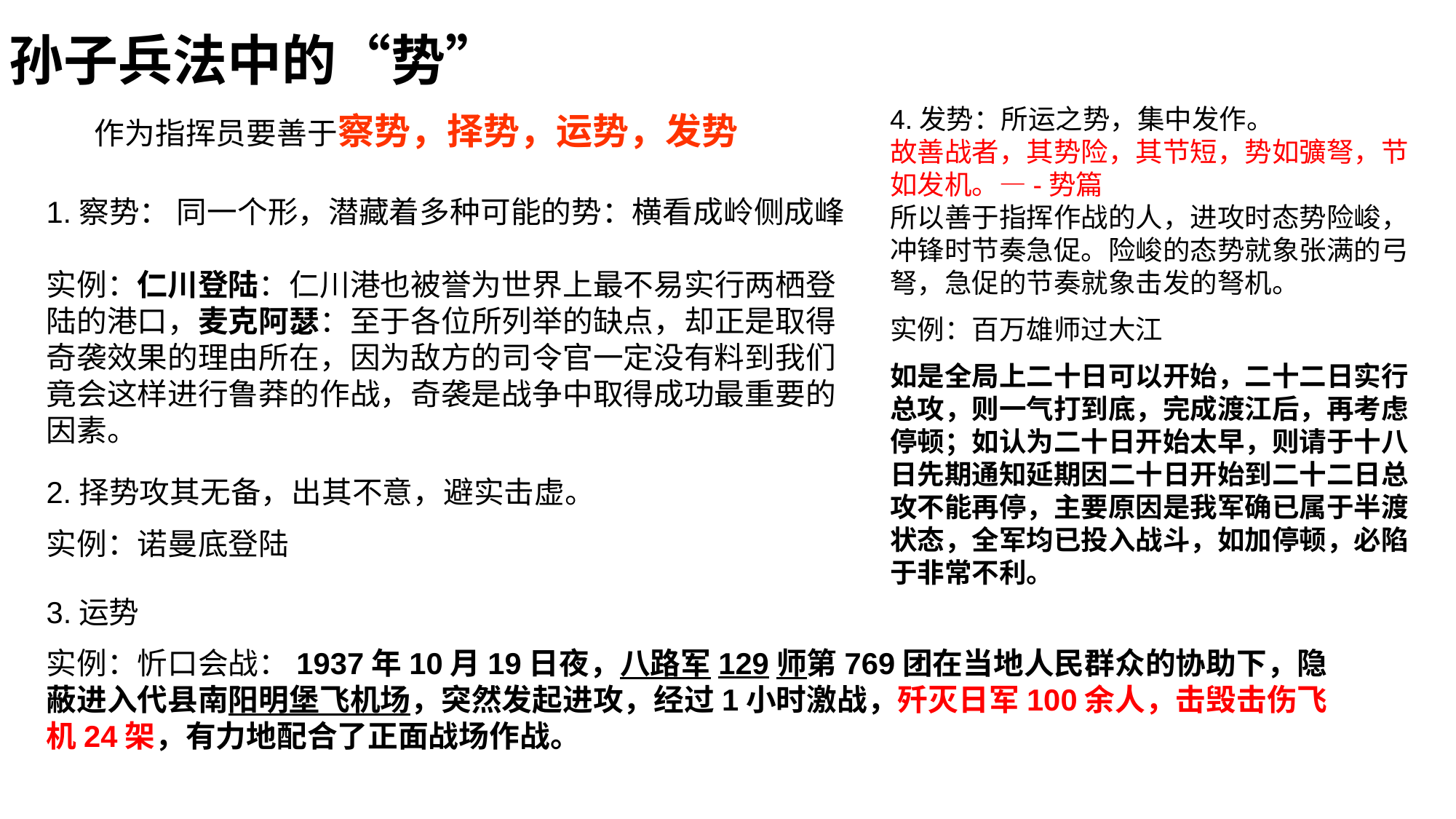

孙子兵法中的“势”
4.发势：所运之势，集中发作。
故善战者，其势险，其节短，势如彍弩，节如发机。—-势篇
所以善于指挥作战的人，进攻时态势险峻，冲锋时节奏急促。险峻的态势就象张满的弓弩，急促的节奏就象击发的弩机。
实例：百万雄师过大江
如是全局上二十日可以开始，二十二日实行总攻，则一气打到底，完成渡江后，再考虑停顿；如认为二十日开始太早，则请于十八日先期通知延期因二十日开始到二十二日总攻不能再停，主要原因是我军确已属于半渡状态，全军均已投入战斗，如加停顿，必陷于非常不利。

作为指挥员要善于察势，择势，运势，发势

1.察势： 同一个形，潜藏着多种可能的势：横看成岭侧成峰

实例：仁川登陆：仁川港也被誉为世界上最不易实行两栖登陆的港口，麦克阿瑟：至于各位所列举的缺点，却正是取得奇袭效果的理由所在，因为敌方的司令官一定没有料到我们竟会这样进行鲁莽的作战，奇袭是战争中取得成功最重要的因素。

2.择势攻其无备，出其不意，避实击虚。
实例：诺曼底登陆
3.运势
实例：忻口会战：1937年10月19日夜，八路军129师第769团在当地人民群众的协助下，隐蔽进入代县南阳明堡飞机场，突然发起进攻，经过1小时激战，歼灭日军100余人，击毁击伤飞机24架，有力地配合了正面战场作战。